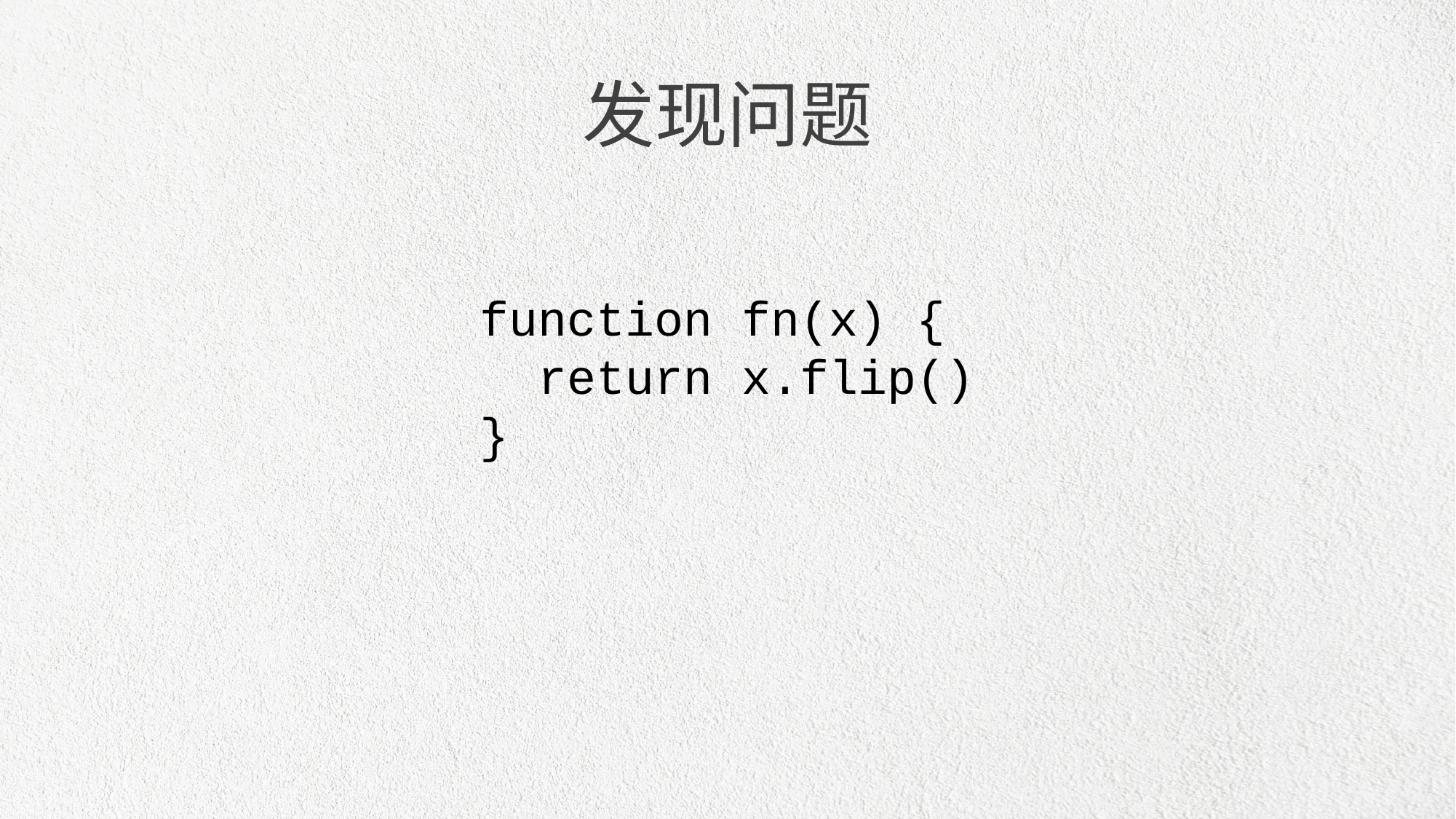

发现问题
function fn(x) {
  return x.flip()
}